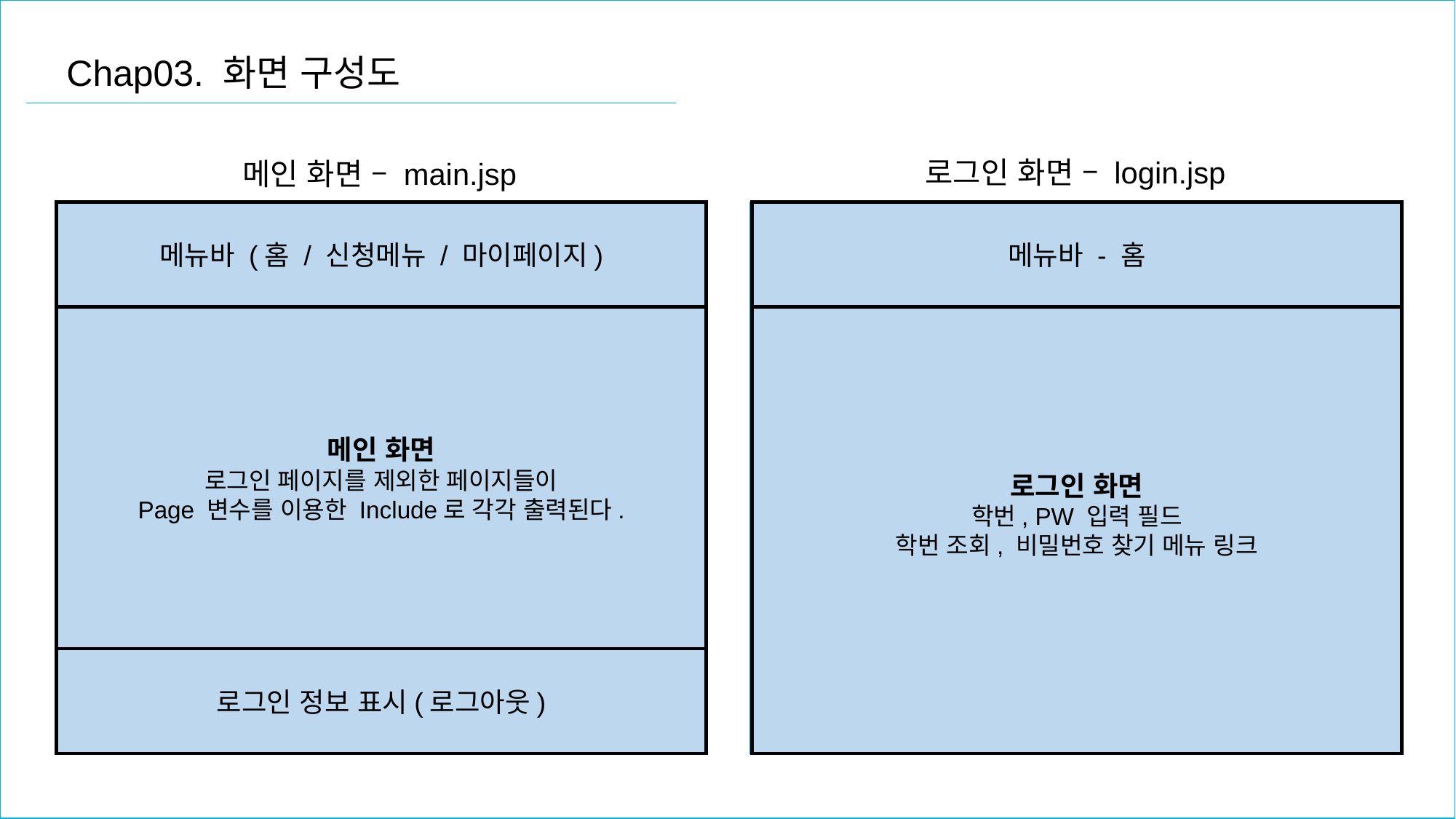

Chap03. 화면 구성도
로그인 화면 – login.jsp
메인 화면 – main.jsp
메뉴바 - 홈
메뉴바 (홈 / 신청메뉴 / 마이페이지)

메인 화면
로그인 페이지를 제외한 페이지들이
Page 변수를 이용한 Include로 각각 출력된다.
로그인 화면
학번, PW 입력 필드
학번 조회, 비밀번호 찾기 메뉴 링크

로그인 정보 표시(로그아웃)